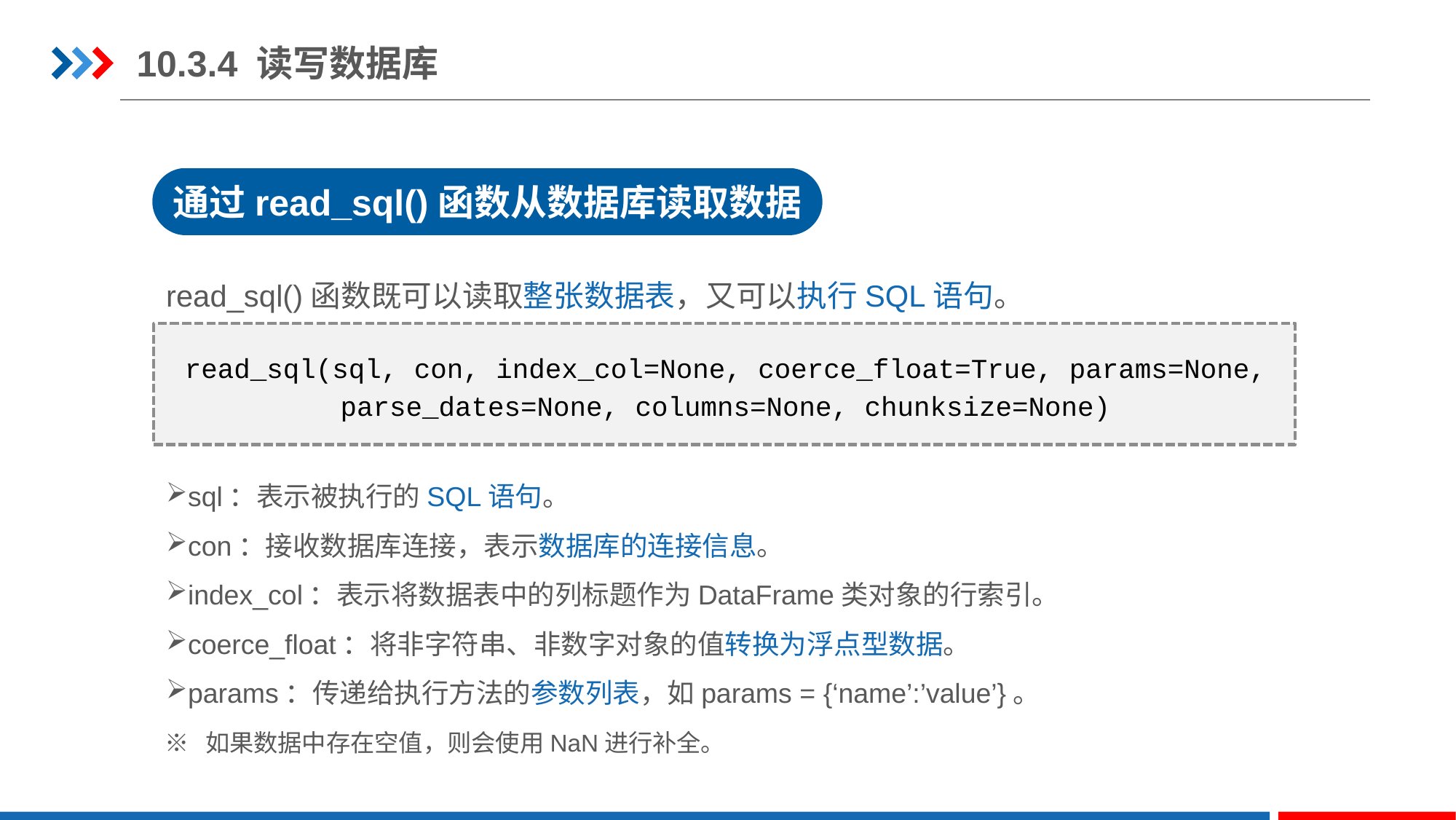

10.3.4 读写数据库
通过read_sql()函数从数据库读取数据
read_sql()函数既可以读取整张数据表，又可以执行SQL语句。

read_sql(sql, con, index_col=None, coerce_float=True, params=None,
parse_dates=None, columns=None, chunksize=None)
sql：表示被执行的SQL语句。
con：接收数据库连接，表示数据库的连接信息。
index_col：表示将数据表中的列标题作为DataFrame类对象的行索引。
coerce_float：将非字符串、非数字对象的值转换为浮点型数据。
params：传递给执行方法的参数列表，如params = {‘name’:’value’}。
※  如果数据中存在空值，则会使用NaN进行补全。